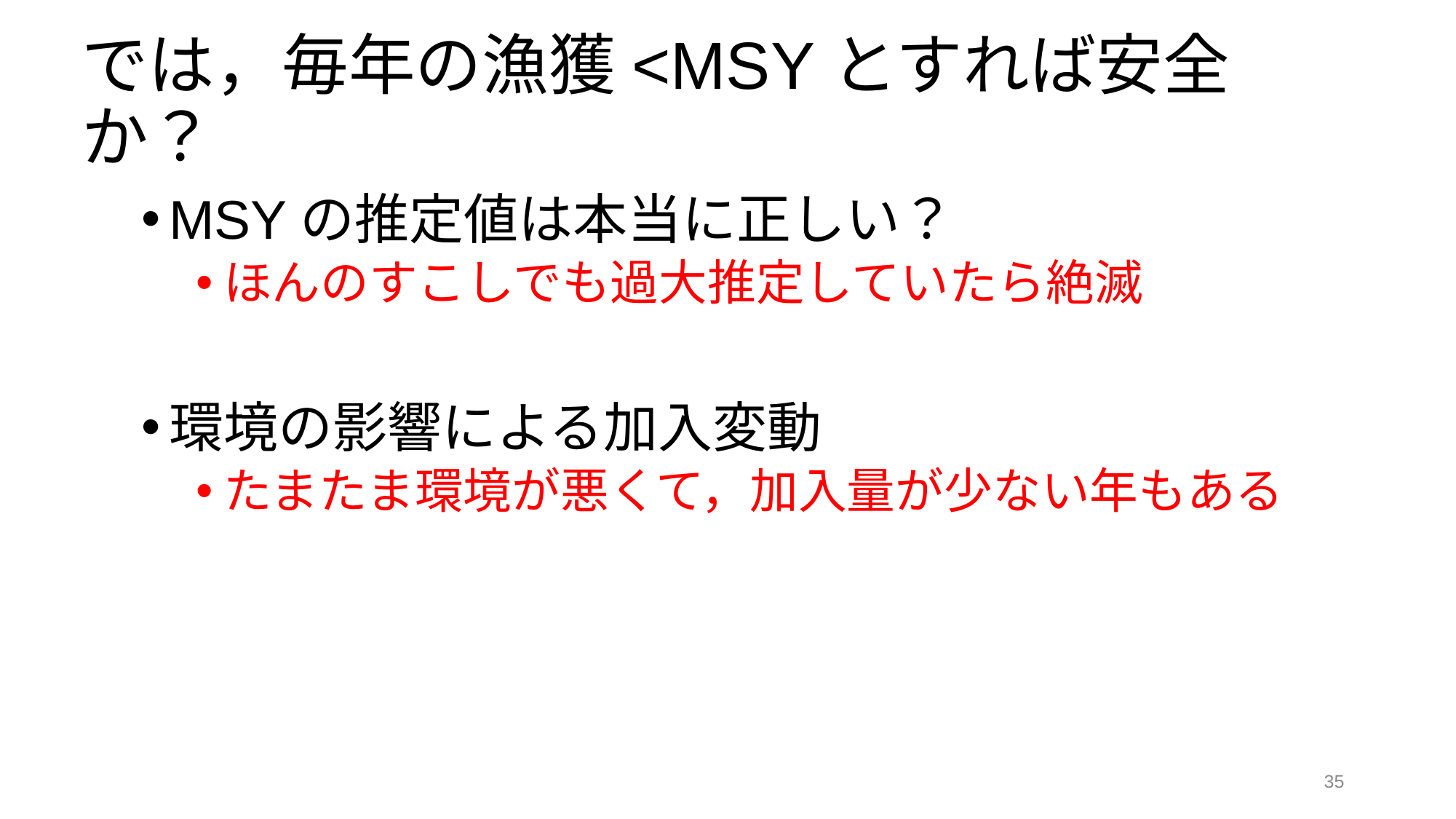

# では，毎年の漁獲<MSYとすれば安全か？
MSYの推定値は本当に正しい？
ほんのすこしでも過大推定していたら絶滅

環境の影響による加入変動
たまたま環境が悪くて，加入量が少ない年もある
35